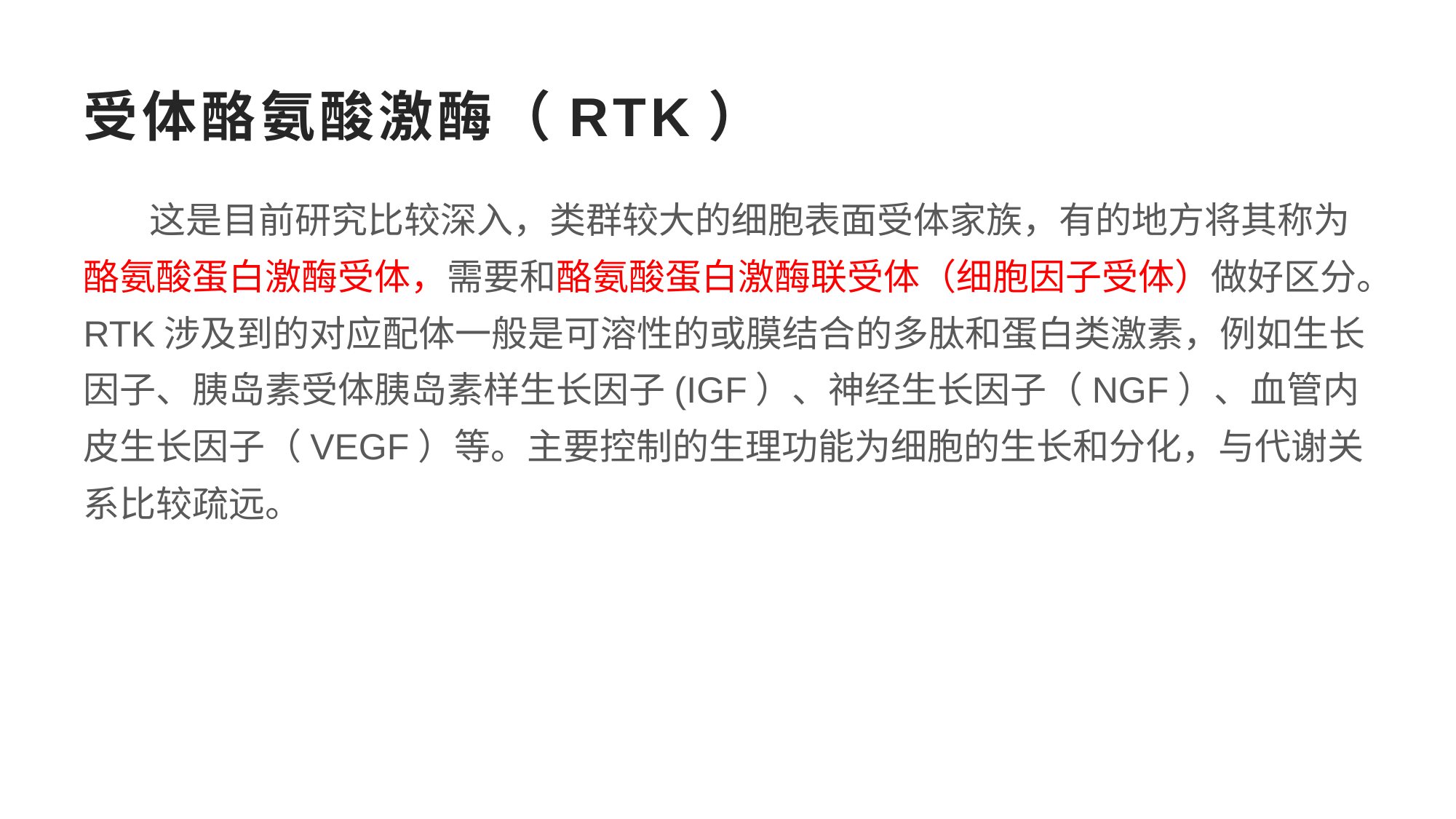

# 受体酪氨酸激酶（RTK）
       这是目前研究比较深入，类群较大的细胞表面受体家族，有的地方将其称为酪氨酸蛋白激酶受体，需要和酪氨酸蛋白激酶联受体（细胞因子受体）做好区分。RTK涉及到的对应配体一般是可溶性的或膜结合的多肽和蛋白类激素，例如生长因子、胰岛素受体胰岛素样生长因子(IGF）、神经生长因子（NGF）、血管内皮生长因子（VEGF）等。主要控制的生理功能为细胞的生长和分化，与代谢关系比较疏远。